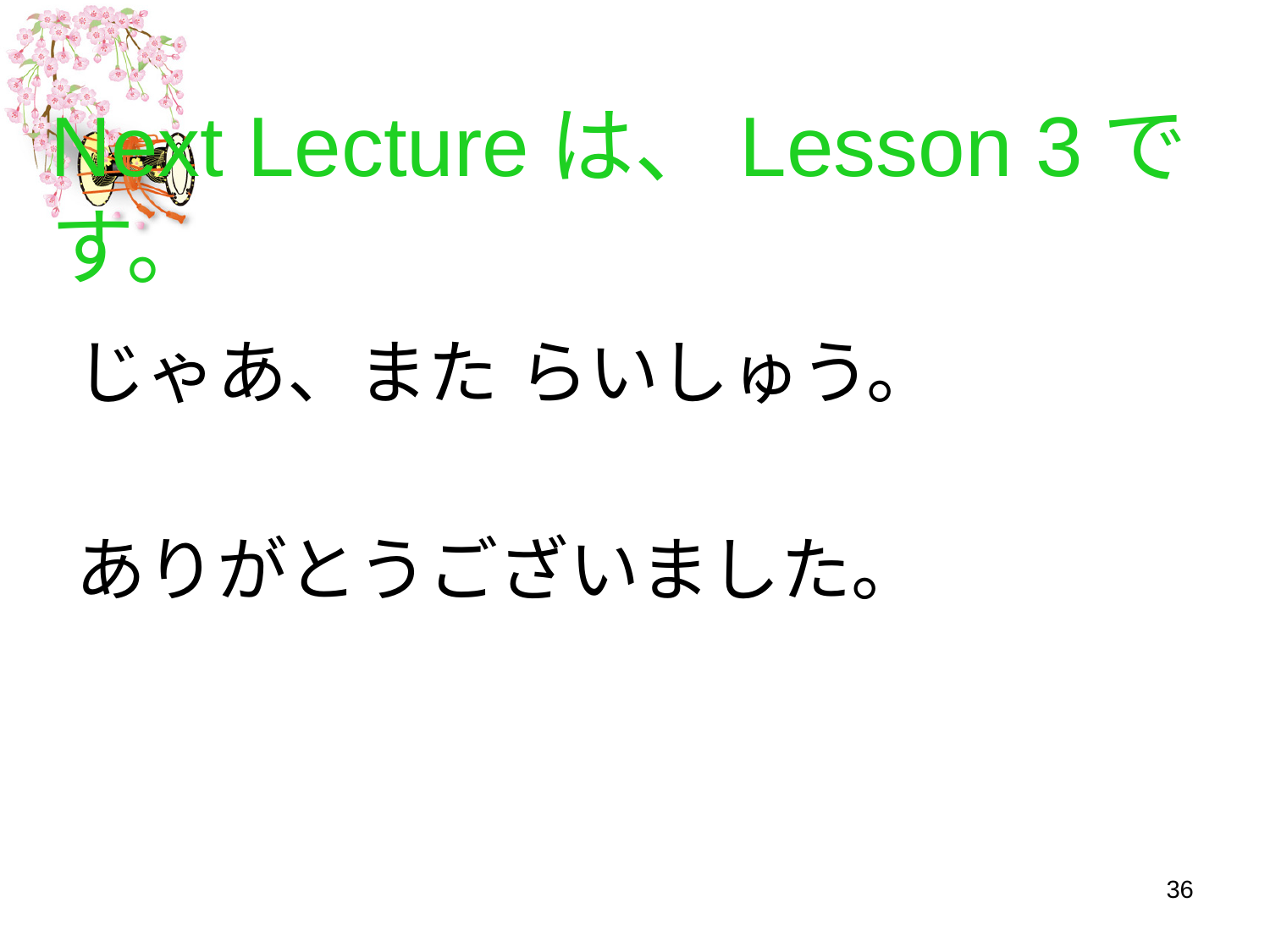

# Next Lectureは、Lesson 3です。

じゃあ、また らいしゅう。

ありがとうございました。
36